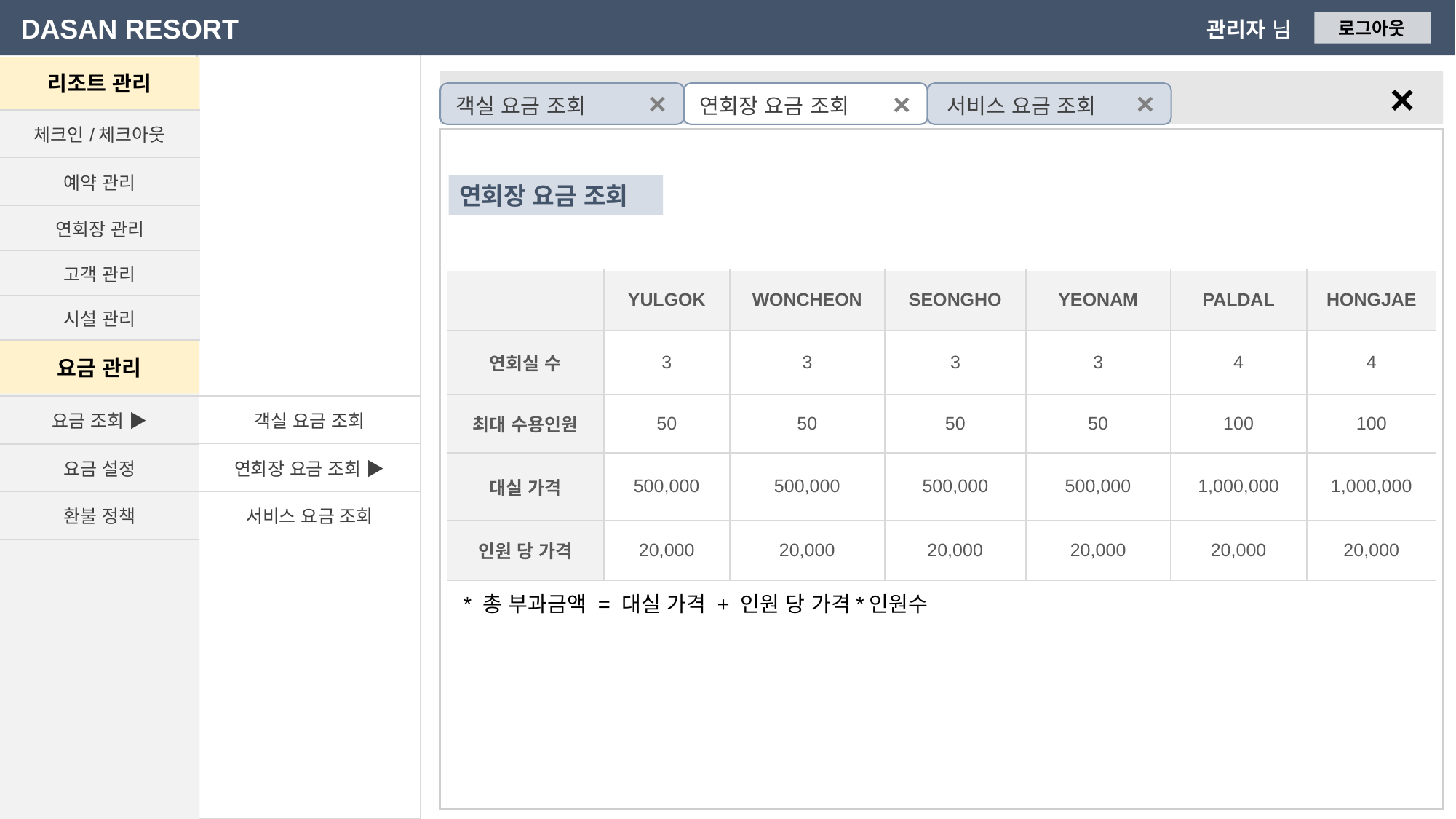

DASAN RESORT
관리자 님
로그아웃

리조트 관리
×

×
×
×

객실 요금 조회
연회장 요금 조회
서비스 요금 조회
| 체크인/체크아웃 |
| --- |
| 예약 관리 |
| 연회장 관리 |
| 고객 관리 |
| 시설 관리 |

연회장 요금 조회
|  | YULGOK | WONCHEON | SEONGHO | YEONAM | PALDAL | HONGJAE |
| --- | --- | --- | --- | --- | --- | --- |
| 연회실 수 | 3 | 3 | 3 | 3 | 4 | 4 |
| 최대 수용인원 | 50 | 50 | 50 | 50 | 100 | 100 |
| 대실 가격 | 500,000 | 500,000 | 500,000 | 500,000 | 1,000,000 | 1,000,000 |
| 인원 당 가격 | 20,000 | 20,000 | 20,000 | 20,000 | 20,000 | 20,000 |
요금 관리
| 객실 요금 조회 |
| --- |
| 연회장 요금 조회 ▶ |
| 서비스 요금 조회 |
| 요금 조회 ▶ |
| --- |
| 요금 설정 |
| 환불 정책 |
* 총 부과금액 = 대실 가격 + 인원 당 가격*인원수